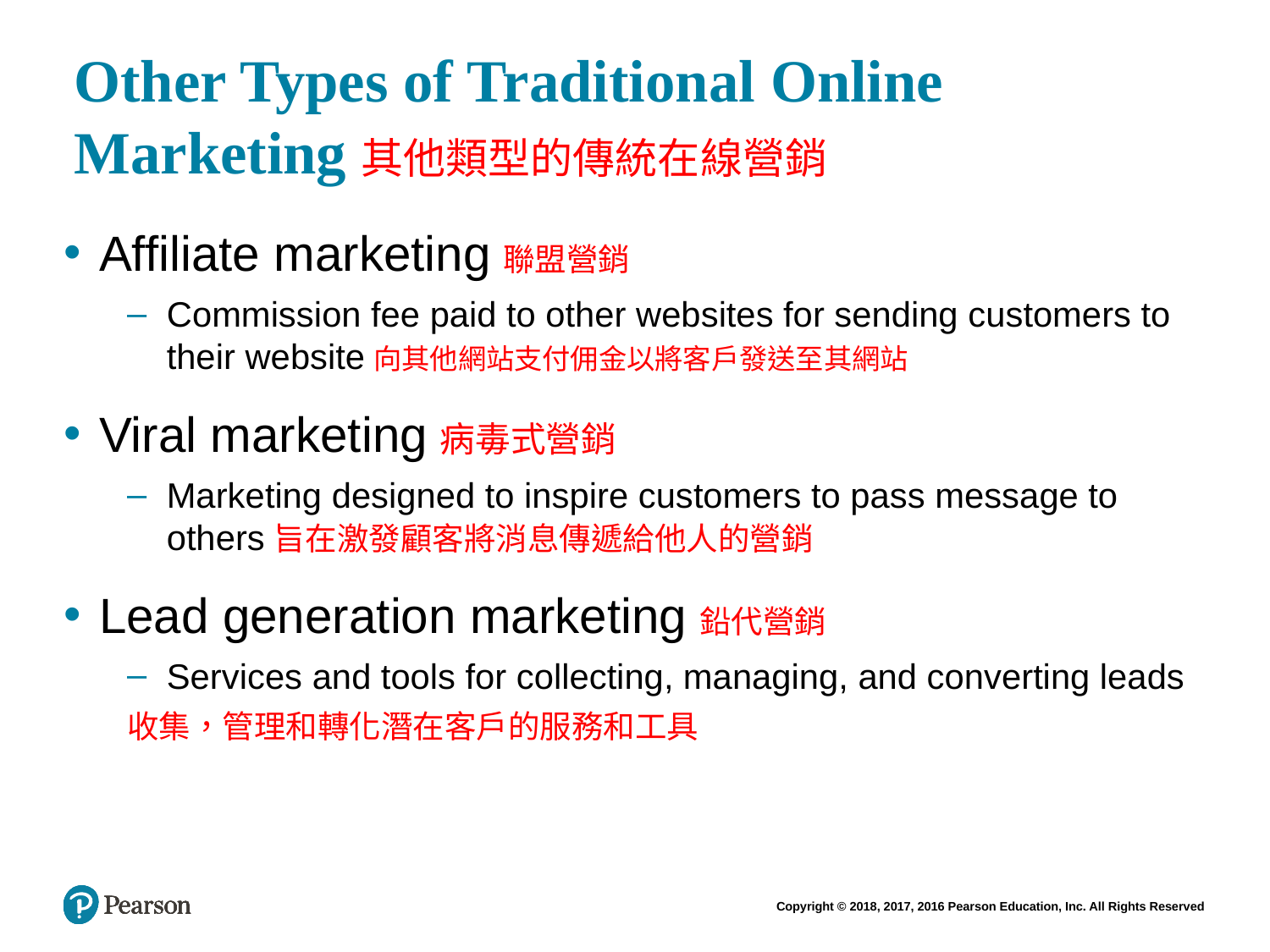

# Other Types of Traditional Online Marketing其他類型的傳統在線營銷
Affiliate marketing聯盟營銷
Commission fee paid to other websites for sending customers to their website向其他網站支付佣金以將客戶發送至其網站
Viral marketing病毒式營銷
Marketing designed to inspire customers to pass message to others旨在激發顧客將消息傳遞給他人的營銷
Lead generation marketing鉛代營銷
Services and tools for collecting, managing, and converting leads
收集，管理和轉化潛在客戶的服務和工具